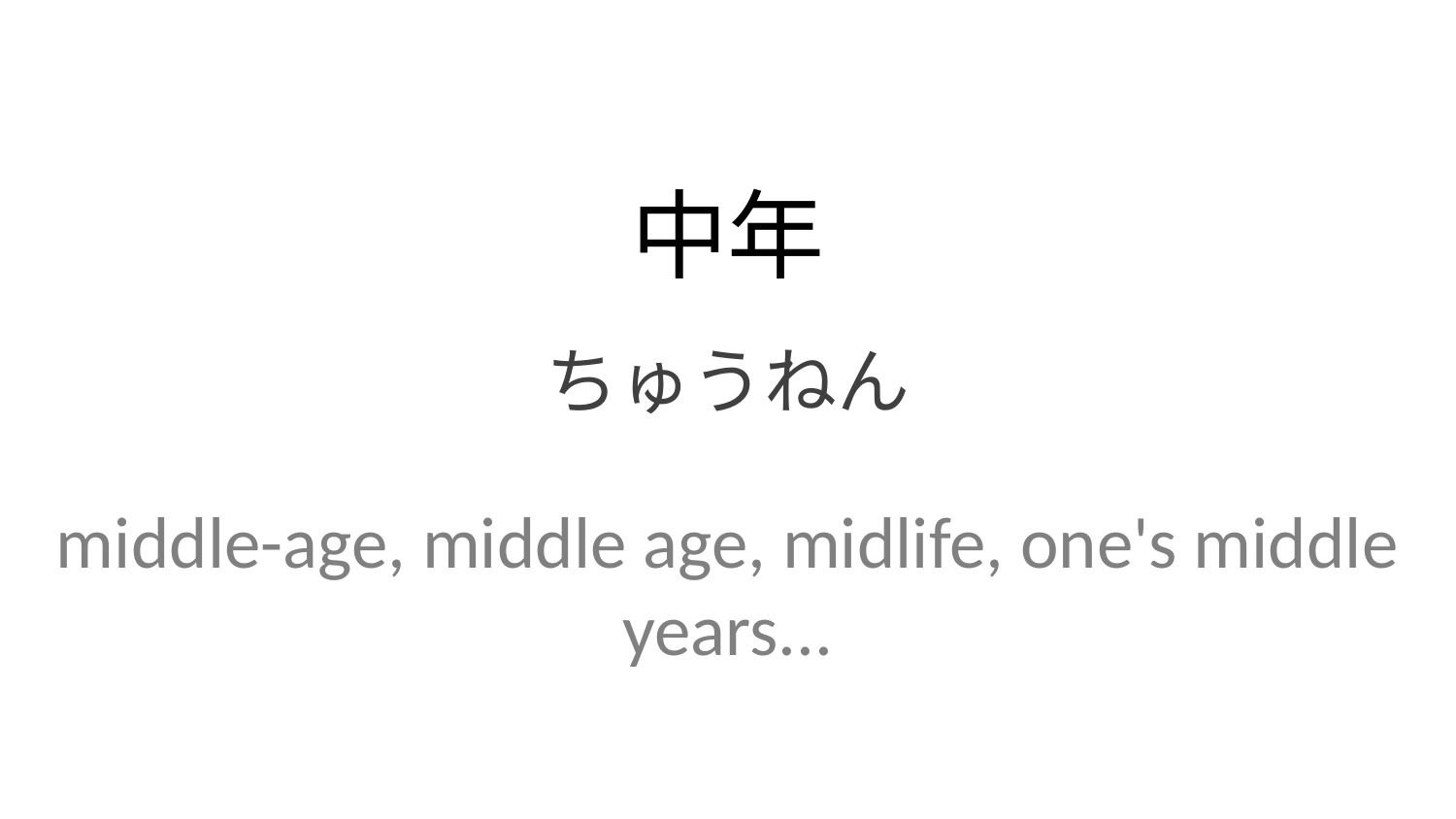

中年

ちゅうねん
middle-age, middle age, midlife, one's middle years...